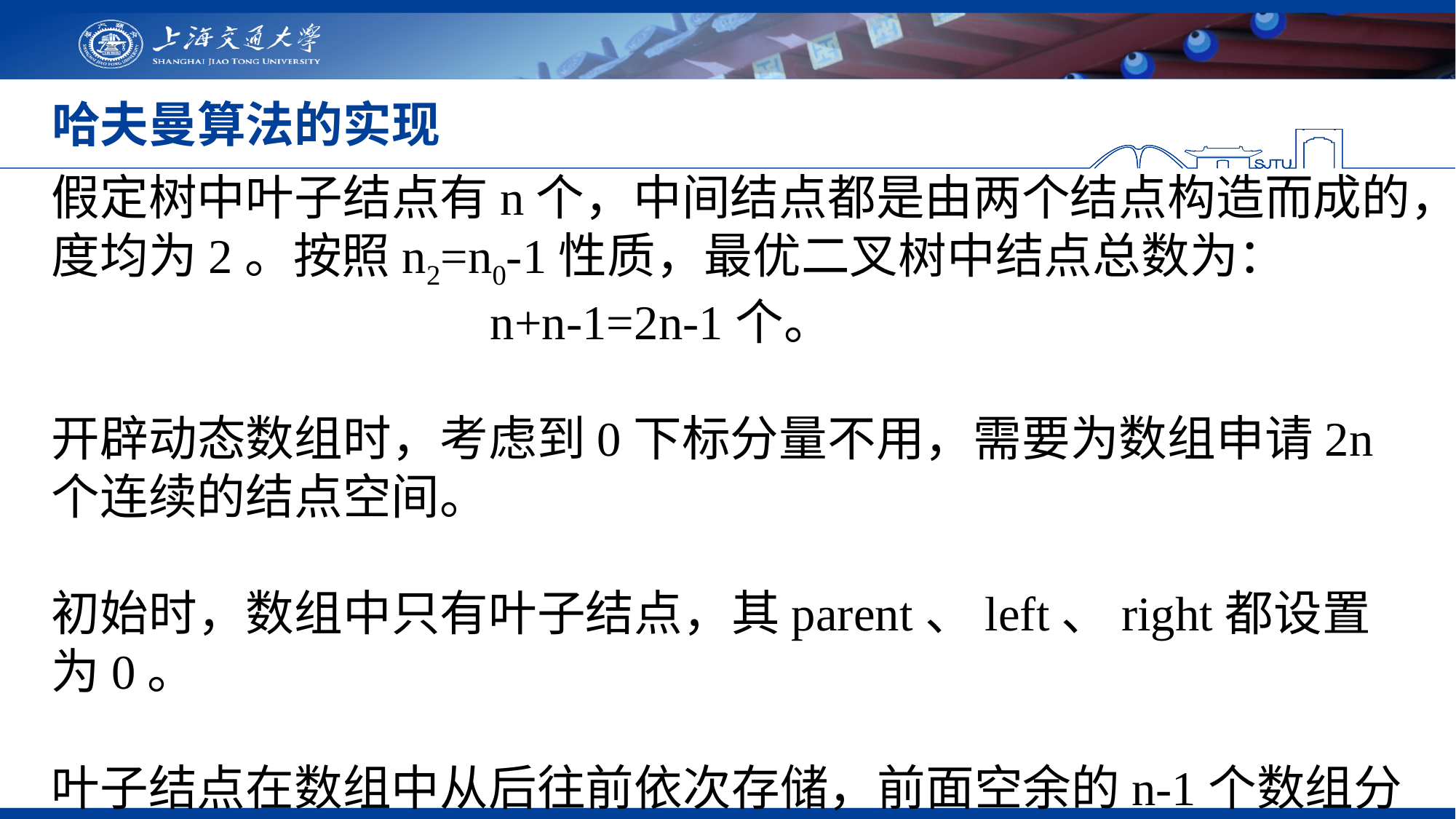

# 哈夫曼算法的实现
假定树中叶子结点有n个，中间结点都是由两个结点构造而成的，度均为2。按照n2=n0-1性质，最优二叉树中结点总数为：
                                    n+n-1=2n-1个。

开辟动态数组时，考虑到0下标分量不用，需要为数组申请2n个连续的结点空间。

初始时，数组中只有叶子结点，其parent、left、right都设置为0。

叶子结点在数组中从后往前依次存储，前面空余的n-1个数组分量作为存储即将构造的中间结点用。